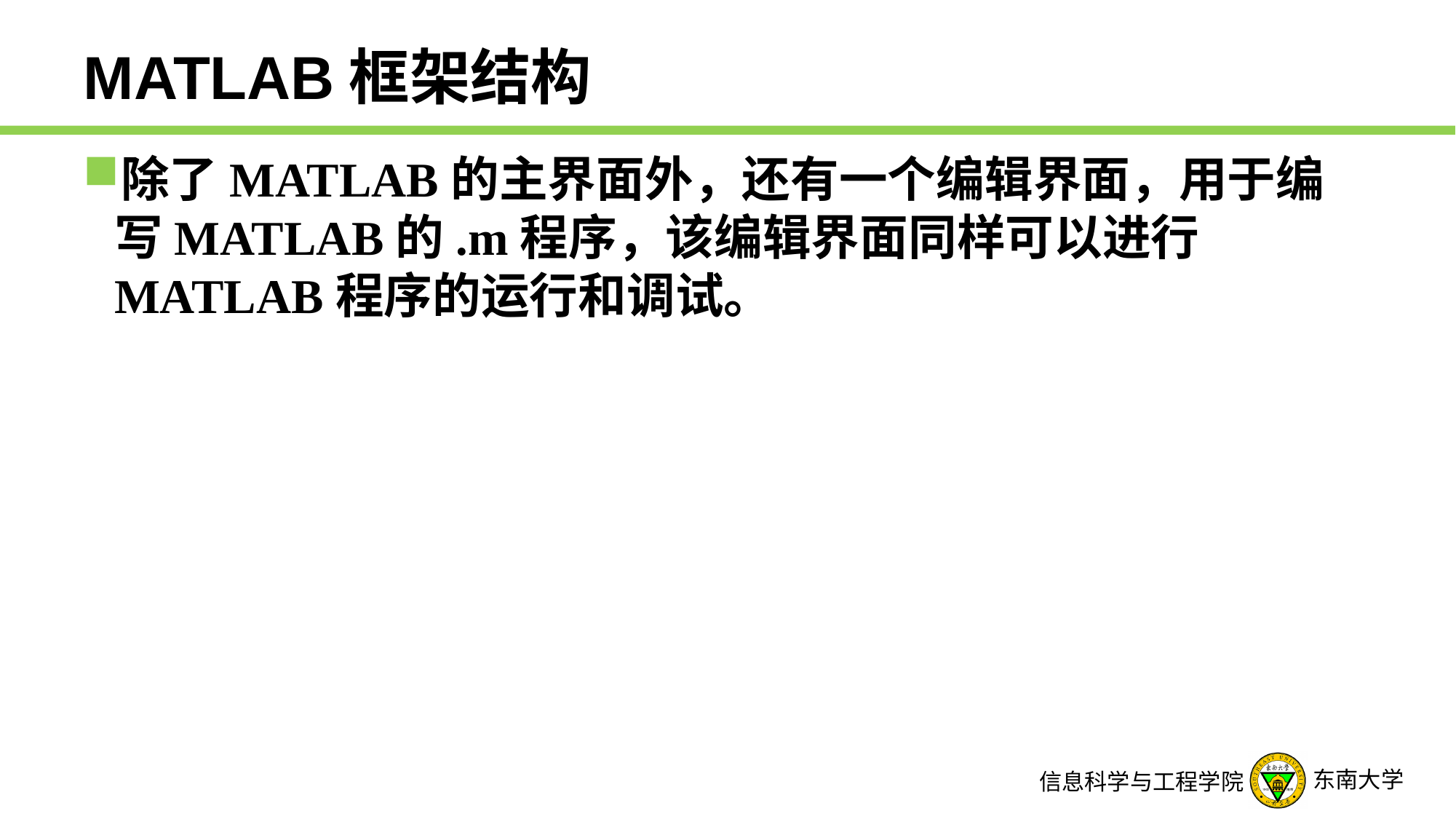

# MATLAB框架结构
除了MATLAB的主界面外，还有一个编辑界面，用于编写MATLAB的.m程序，该编辑界面同样可以进行MATLAB程序的运行和调试。